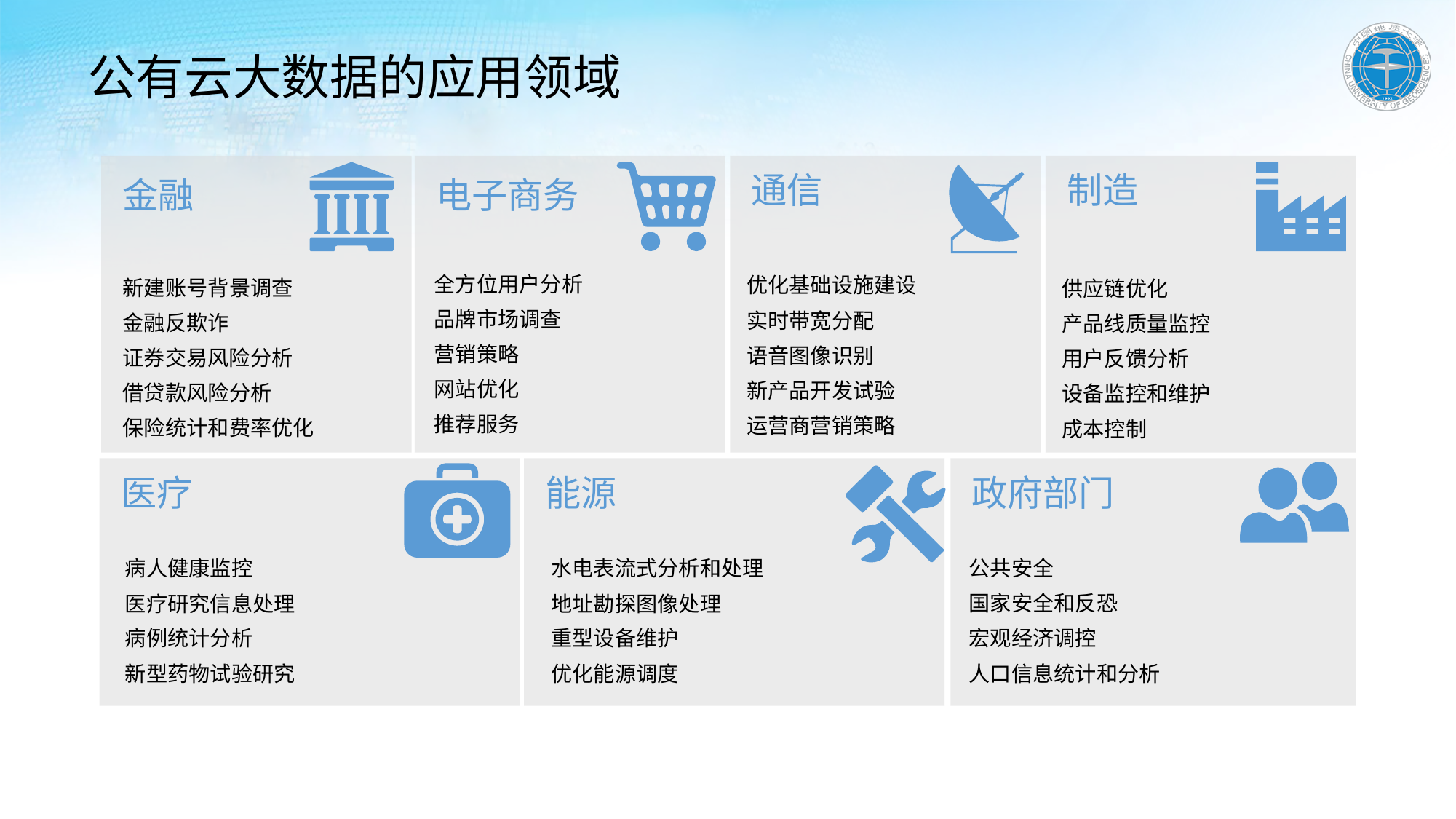

# 公有云大数据的应用领域
金融
电子商务
通信
制造

全方位用户分析
品牌市场调查
营销策略
网站优化
推荐服务
优化基础设施建设
实时带宽分配
语音图像识别
新产品开发试验
运营商营销策略
新建账号背景调查
金融反欺诈
证券交易风险分析
借贷款风险分析
保险统计和费率优化
供应链优化
产品线质量监控
用户反馈分析
设备监控和维护
成本控制
医疗
能源
政府部门

公共安全
国家安全和反恐
宏观经济调控
人口信息统计和分析
病人健康监控
医疗研究信息处理
病例统计分析
新型药物试验研究
水电表流式分析和处理
地址勘探图像处理
重型设备维护
优化能源调度